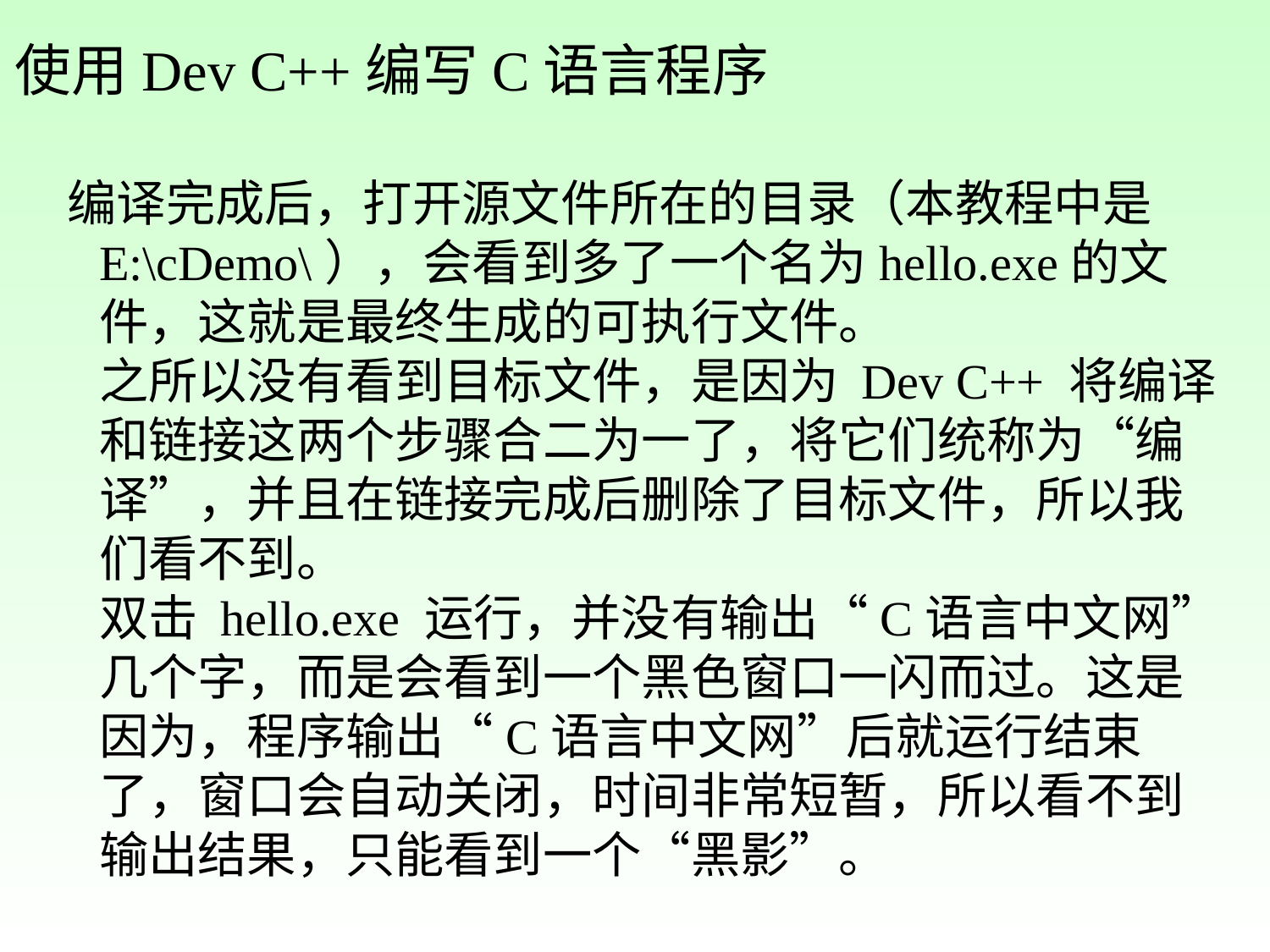

使用Dev C++编写C语言程序
编译完成后，打开源文件所在的目录（本教程中是 E:\cDemo\），会看到多了一个名为hello.exe的文件，这就是最终生成的可执行文件。
之所以没有看到目标文件，是因为 Dev C++ 将编译和链接这两个步骤合二为一了，将它们统称为“编译”，并且在链接完成后删除了目标文件，所以我们看不到。
双击 hello.exe 运行，并没有输出“C语言中文网”几个字，而是会看到一个黑色窗口一闪而过。这是因为，程序输出“C语言中文网”后就运行结束了，窗口会自动关闭，时间非常短暂，所以看不到输出结果，只能看到一个“黑影”。